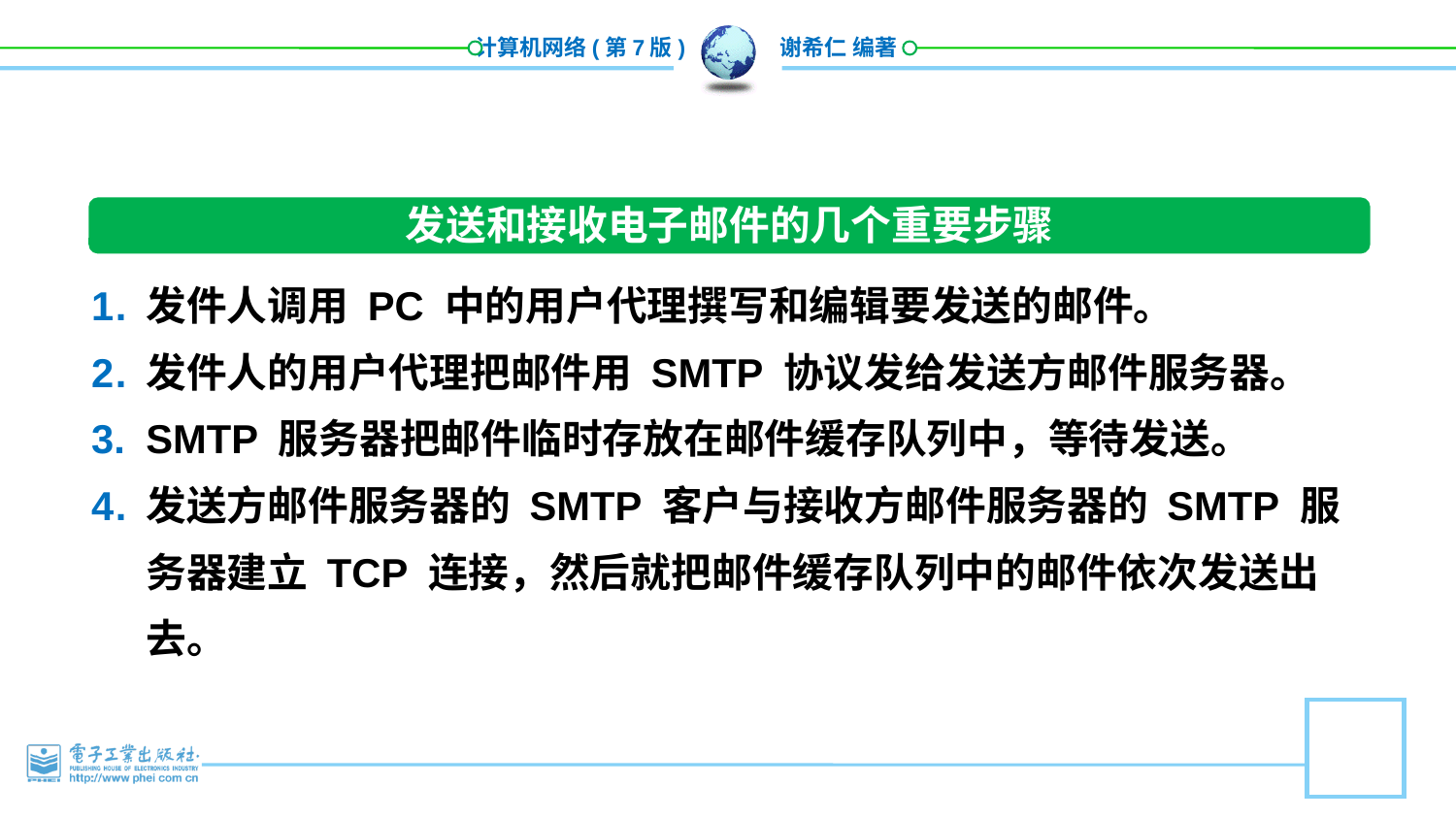

发送和接收电子邮件的几个重要步骤

发件人调用 PC 中的用户代理撰写和编辑要发送的邮件。
发件人的用户代理把邮件用 SMTP 协议发给发送方邮件服务器。
SMTP 服务器把邮件临时存放在邮件缓存队列中，等待发送。
发送方邮件服务器的 SMTP 客户与接收方邮件服务器的 SMTP 服务器建立 TCP 连接，然后就把邮件缓存队列中的邮件依次发送出去。